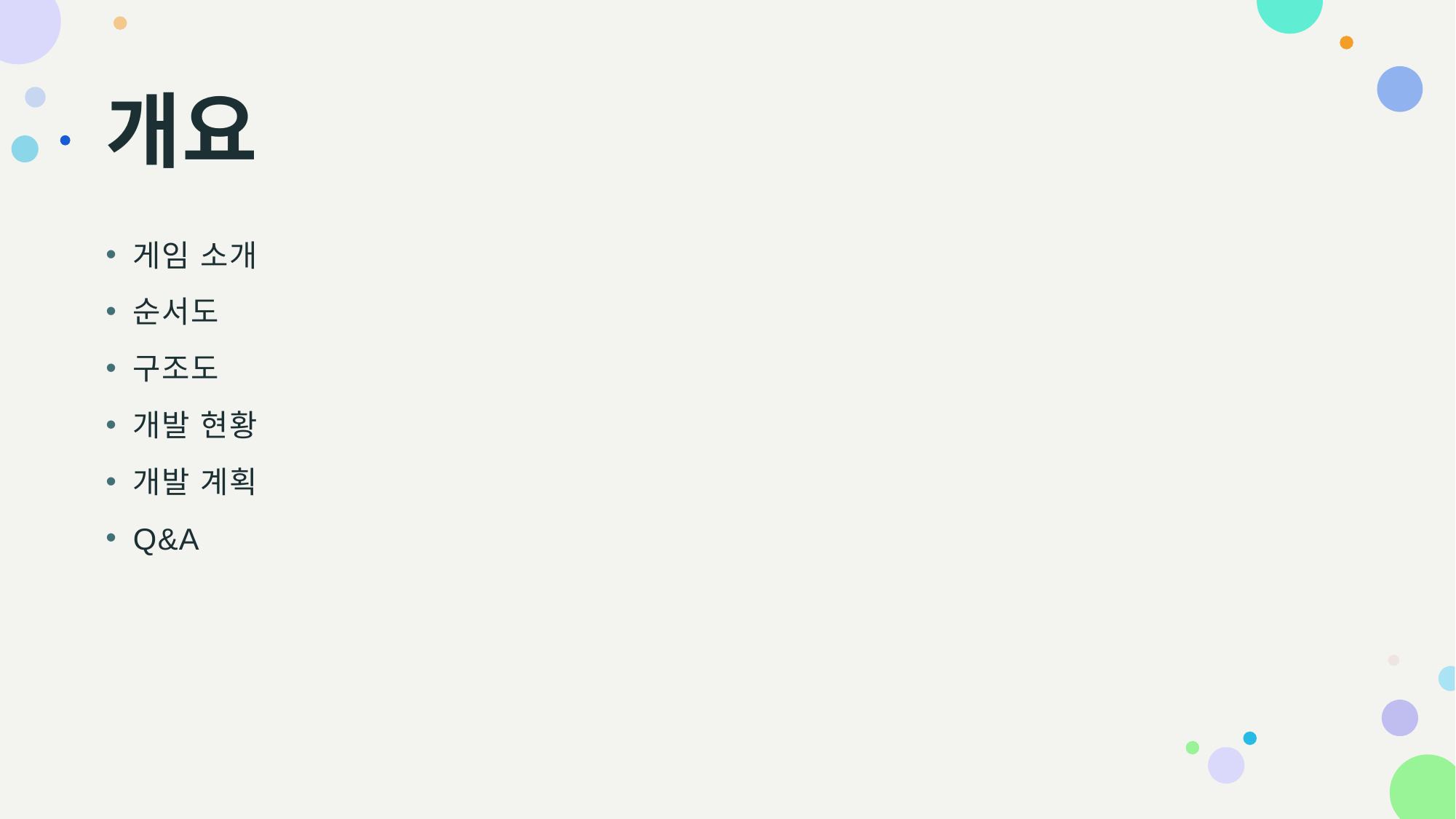

# 개요
게임 소개
순서도
구조도
개발 현황
개발 계획
Q&A